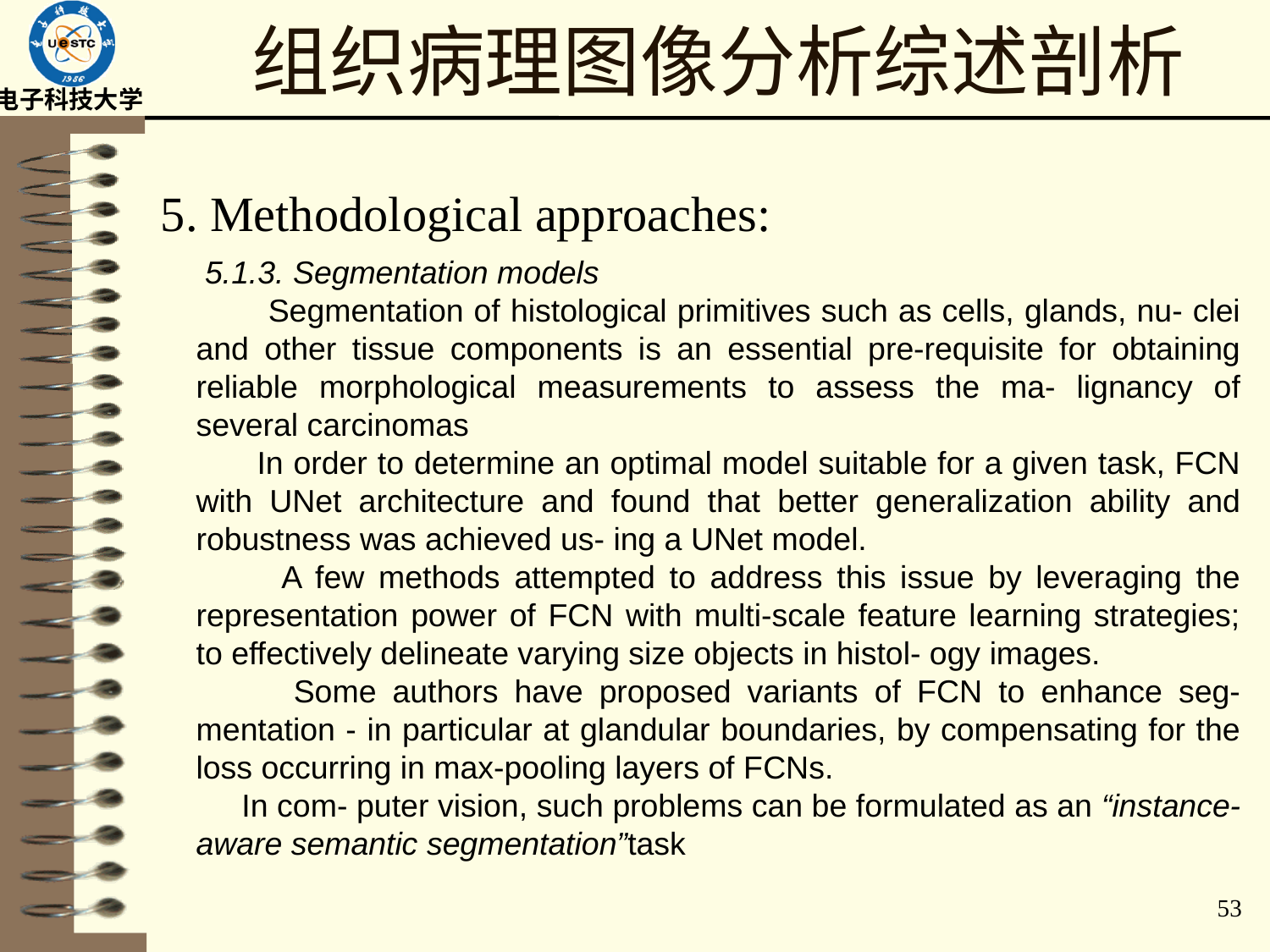

# 组织病理图像分析综述剖析
5. Methodological approaches:

 5.1.3. Segmentation models
       Segmentation of histological primitives such as cells, glands, nu- clei and other tissue components is an essential pre-requisite for obtaining reliable morphological measurements to assess the ma- lignancy of several carcinomas
      In order to determine an optimal model suitable for a given task, FCN with UNet architecture and found that better generalization ability and robustness was achieved us- ing a UNet model.
      A few methods attempted to address this issue by leveraging the representation power of FCN with multi-scale feature learning strategies; to effectively delineate varying size objects in histol- ogy images.
      Some authors have proposed variants of FCN to enhance seg- mentation - in particular at glandular boundaries, by compensating for the loss occurring in max-pooling layers of FCNs.
     In com- puter vision, such problems can be formulated as an “instance- aware semantic segmentation”task

53